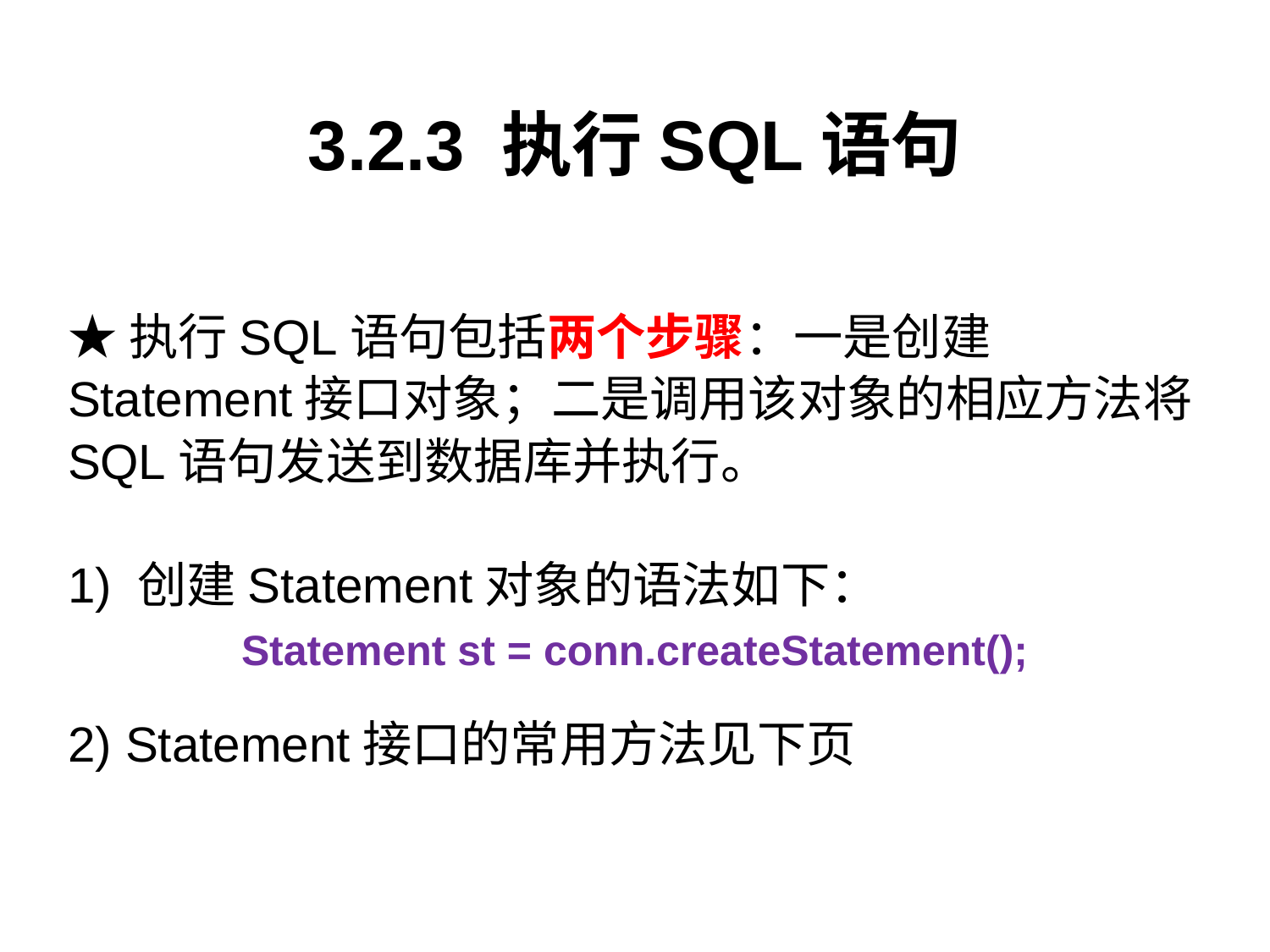

# 3.2.3 执行SQL语句
★执行SQL语句包括两个步骤：一是创建Statement接口对象；二是调用该对象的相应方法将SQL语句发送到数据库并执行。

1) 创建Statement对象的语法如下：
Statement st = conn.createStatement();
1
2) Statement接口的常用方法见下页